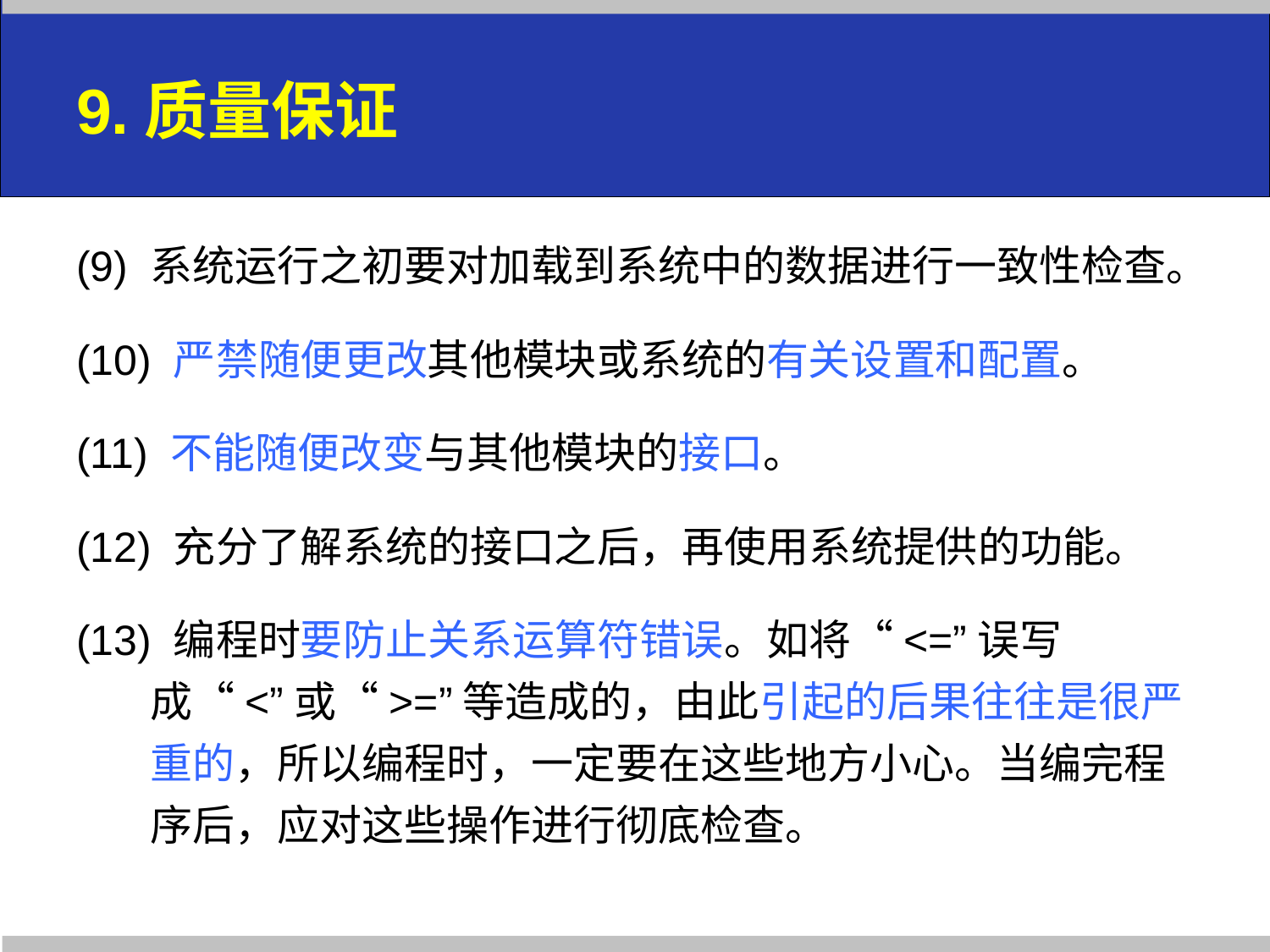

# 9.质量保证
(9) 系统运行之初要对加载到系统中的数据进行一致性检查。
(10) 严禁随便更改其他模块或系统的有关设置和配置。
(11) 不能随便改变与其他模块的接口。
(12) 充分了解系统的接口之后，再使用系统提供的功能。
(13) 编程时要防止关系运算符错误。如将“<=”误写成“<”或“>=”等造成的，由此引起的后果往往是很严重的，所以编程时，一定要在这些地方小心。当编完程序后，应对这些操作进行彻底检查。

702